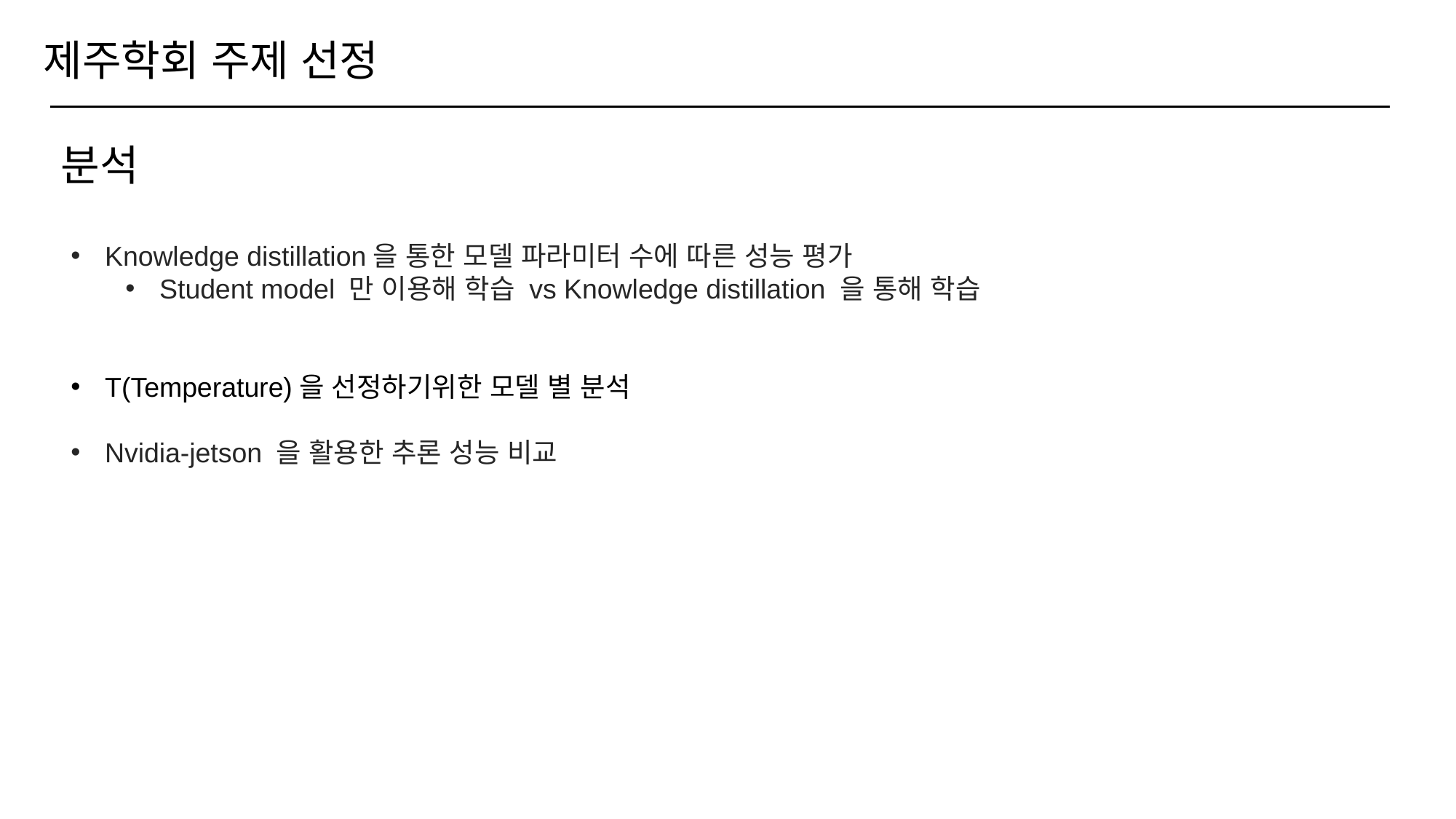

# 제주학회 주제 선정
분석
Knowledge distillation을 통한 모델 파라미터 수에 따른 성능 평가
Student model 만 이용해 학습 vs Knowledge distillation 을 통해 학습

T(Temperature)을 선정하기위한 모델 별 분석

Nvidia-jetson 을 활용한 추론 성능 비교